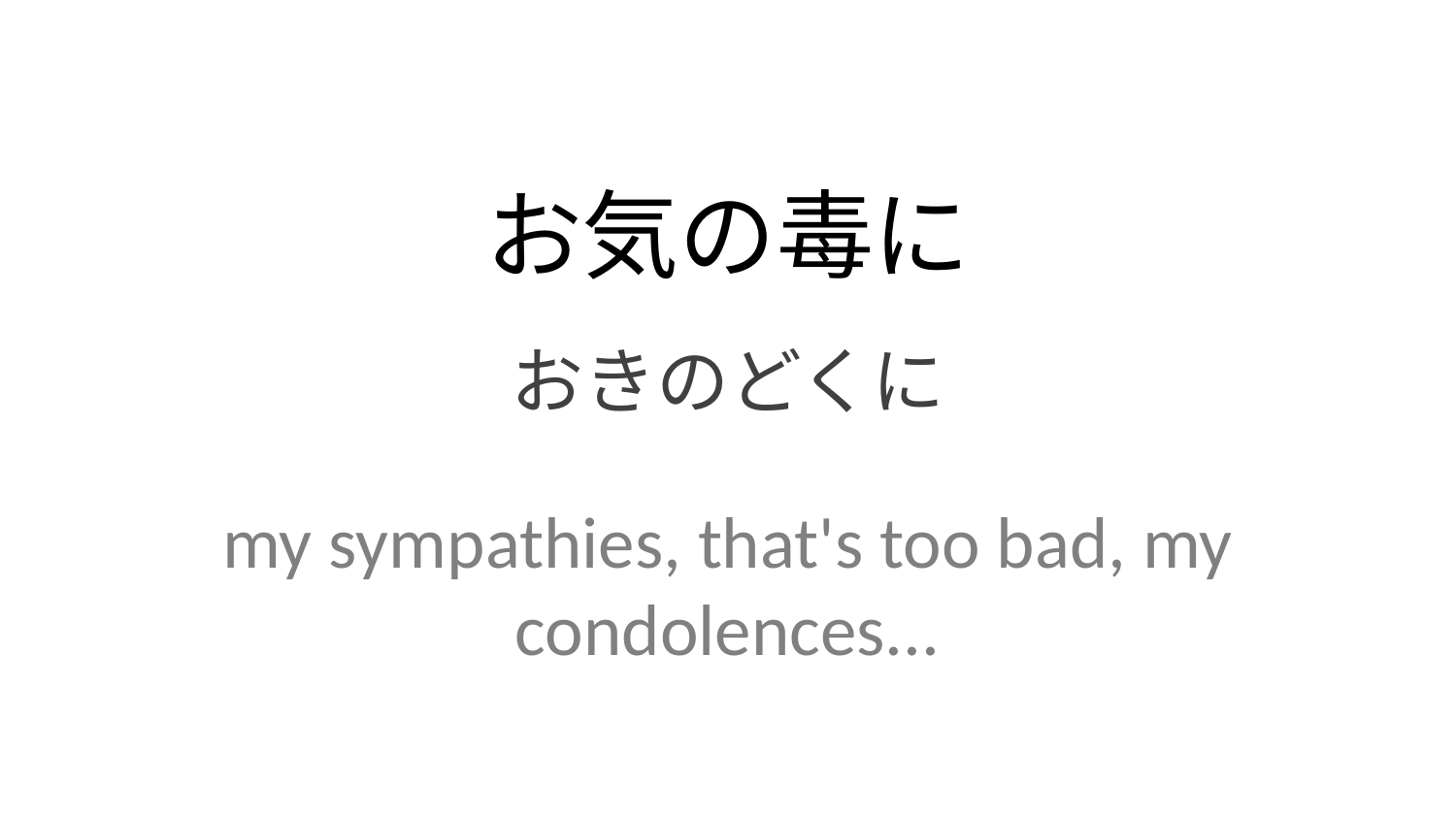

お気の毒に

おきのどくに
my sympathies, that's too bad, my condolences...